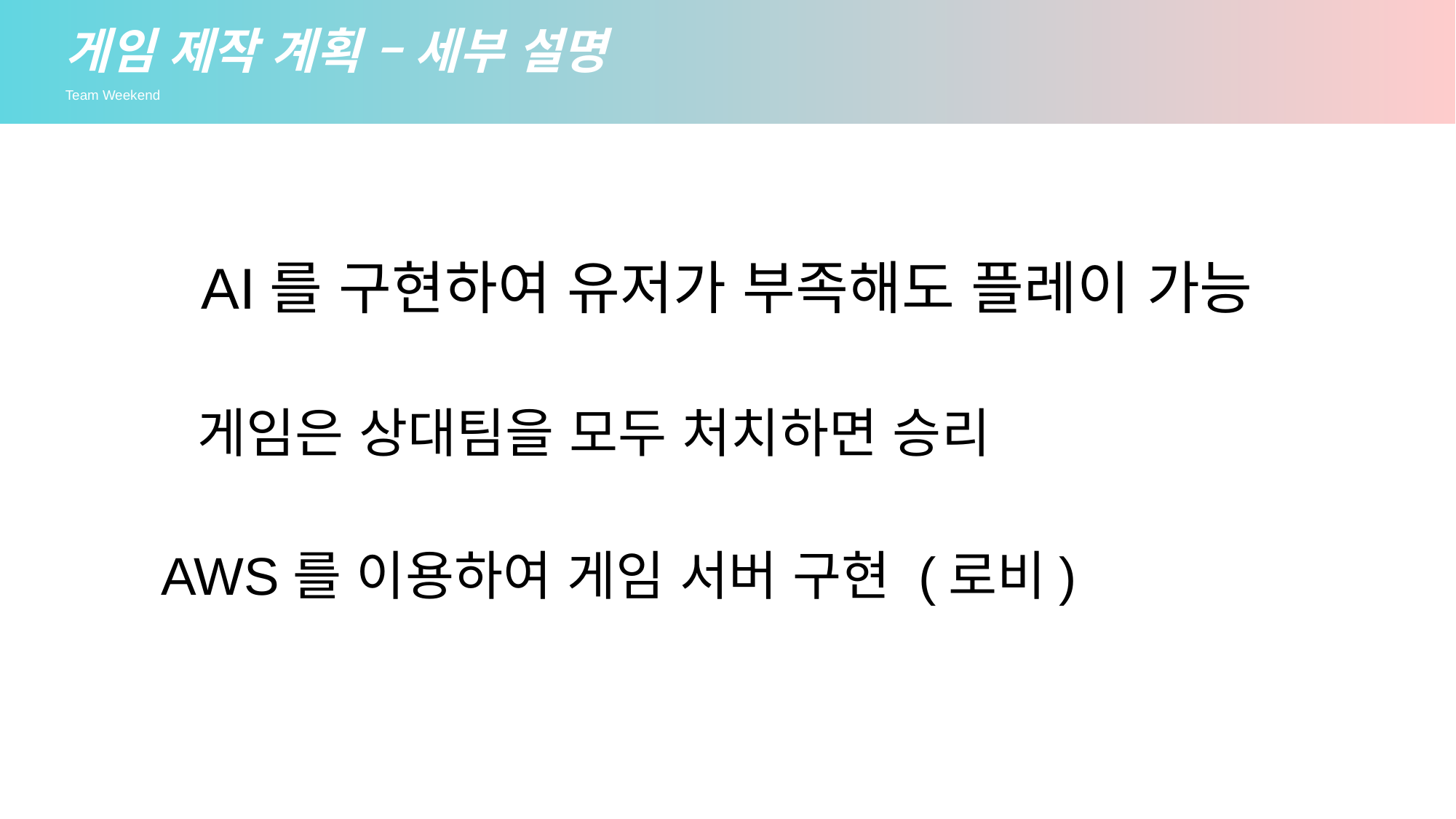

게임 제작 계획 – 세부 설명
Team Weekend
AI를 구현하여 유저가 부족해도 플레이 가능
게임은 상대팀을 모두 처치하면 승리
AWS를 이용하여 게임 서버 구현 (로비)